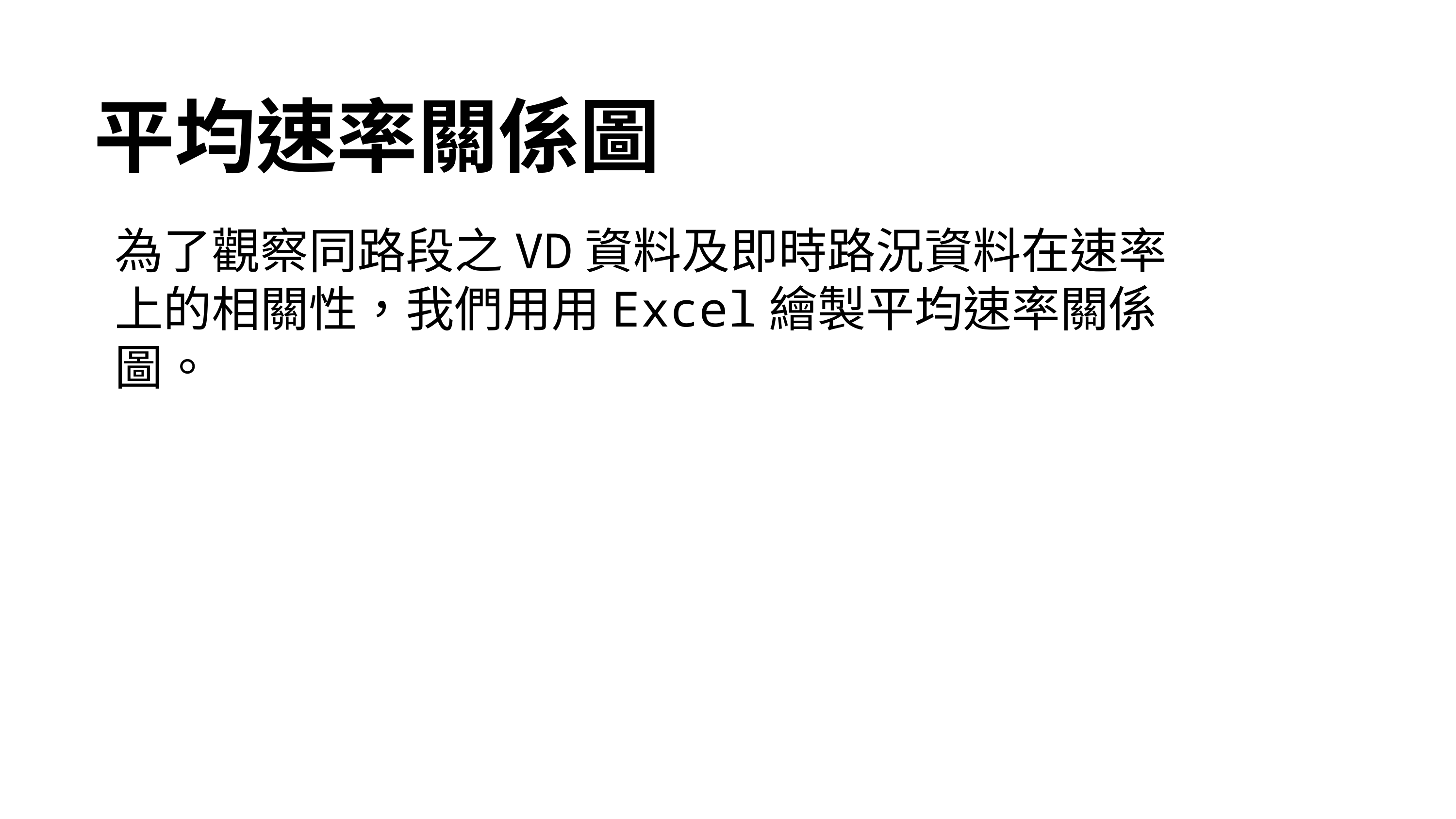

平均速率關係圖
為了觀察同路段之VD資料及即時路況資料在速率上的相關性，我們用用Excel繪製平均速率關係圖。